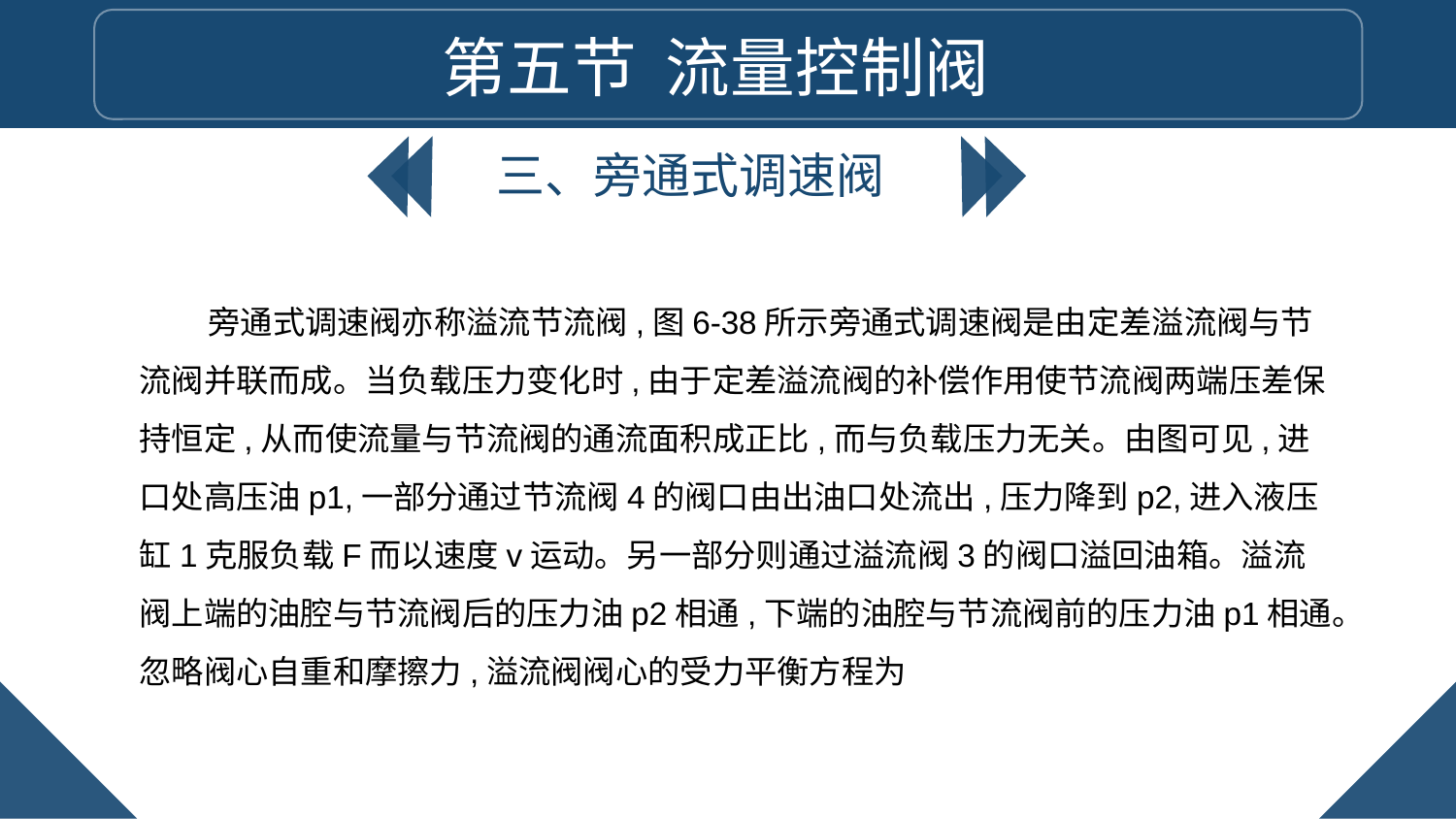

第五节  流量控制阀
三、旁通式调速阀

旁通式调速阀亦称溢流节流阀,图6-38所示旁通式调速阀是由定差溢流阀与节流阀并联而成。当负载压力变化时,由于定差溢流阀的补偿作用使节流阀两端压差保持恒定,从而使流量与节流阀的通流面积成正比,而与负载压力无关。由图可见,进口处高压油p1,一部分通过节流阀4的阀口由出油口处流出,压力降到p2,进入液压缸1克服负载F而以速度v运动。另一部分则通过溢流阀3的阀口溢回油箱。溢流阀上端的油腔与节流阀后的压力油p2相通,下端的油腔与节流阀前的压力油p1相通。忽略阀心自重和摩擦力,溢流阀阀心的受力平衡方程为